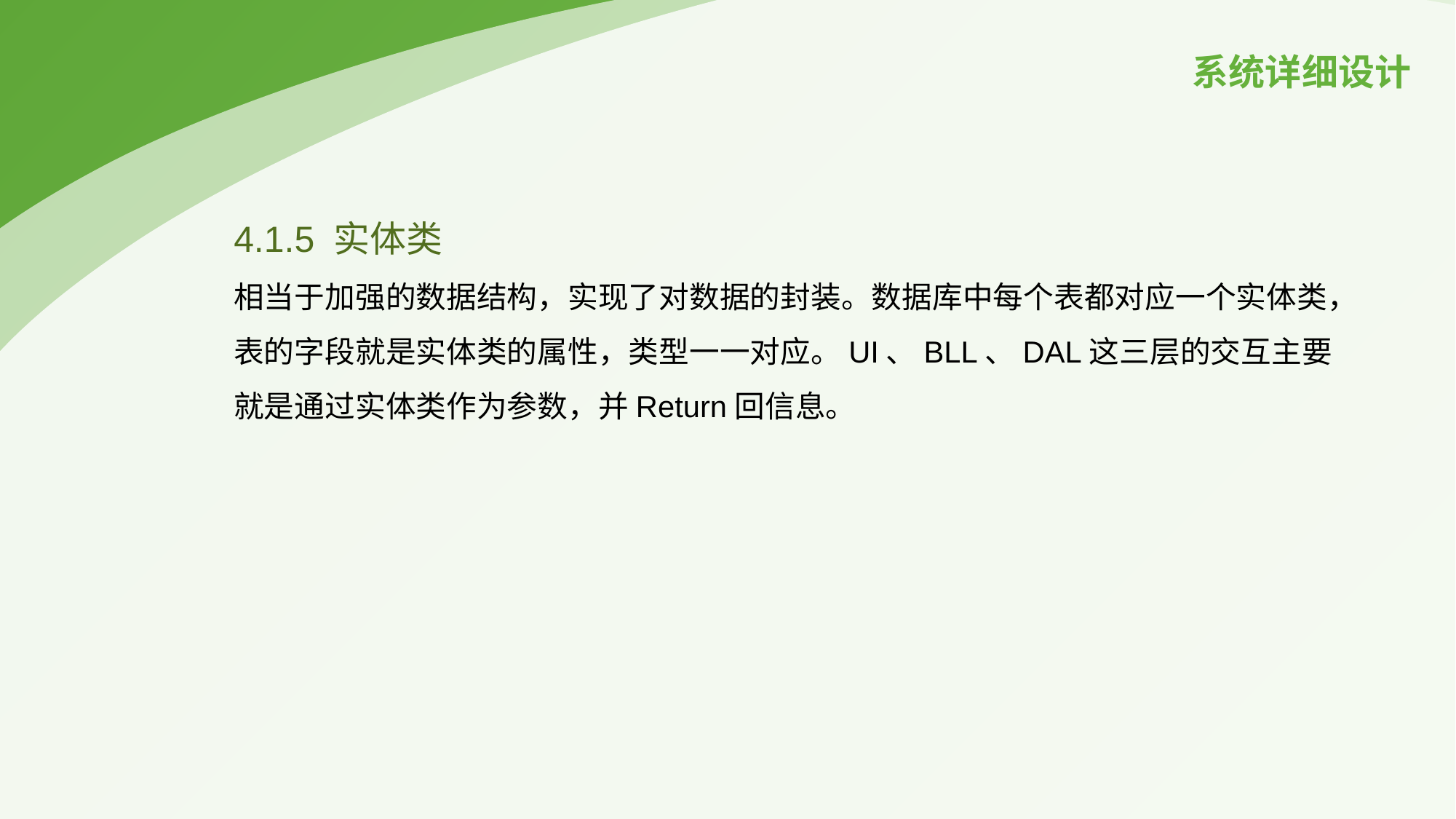

系统详细设计
4.1.5 实体类
相当于加强的数据结构，实现了对数据的封装。数据库中每个表都对应一个实体类，表的字段就是实体类的属性，类型一一对应。UI、BLL、DAL这三层的交互主要就是通过实体类作为参数，并Return回信息。